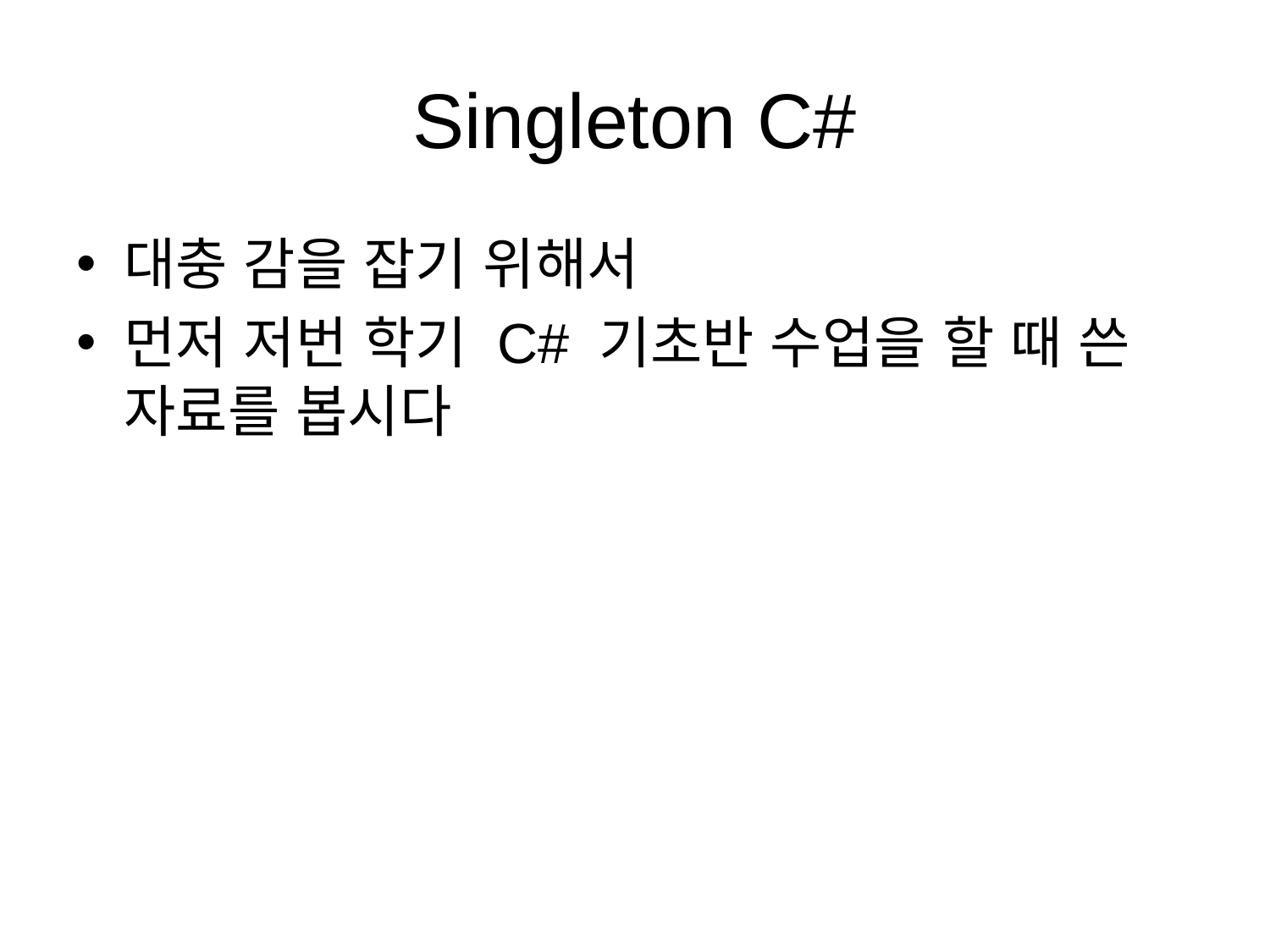

# Singleton C#
대충 감을 잡기 위해서
먼저 저번 학기 C# 기초반 수업을 할 때 쓴 자료를 봅시다